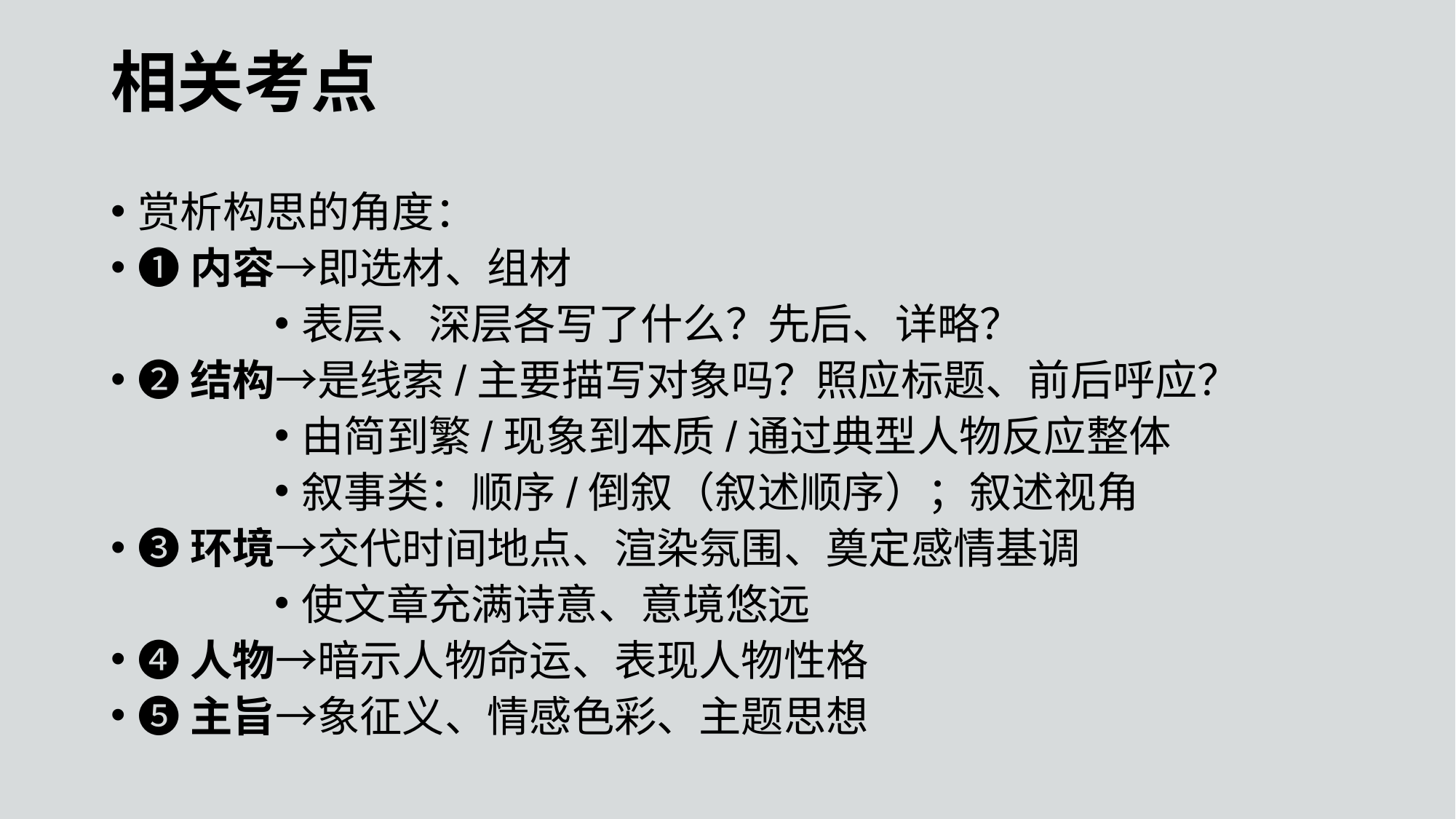

相关考点
赏析构思的角度：
❶内容→即选材、组材
表层、深层各写了什么？先后、详略？
❷结构→是线索/主要描写对象吗？照应标题、前后呼应？
由简到繁/现象到本质/通过典型人物反应整体
叙事类：顺序/倒叙（叙述顺序）；叙述视角
❸环境→交代时间地点、渲染氛围、奠定感情基调
使文章充满诗意、意境悠远
❹人物→暗示人物命运、表现人物性格
❺主旨→象征义、情感色彩、主题思想